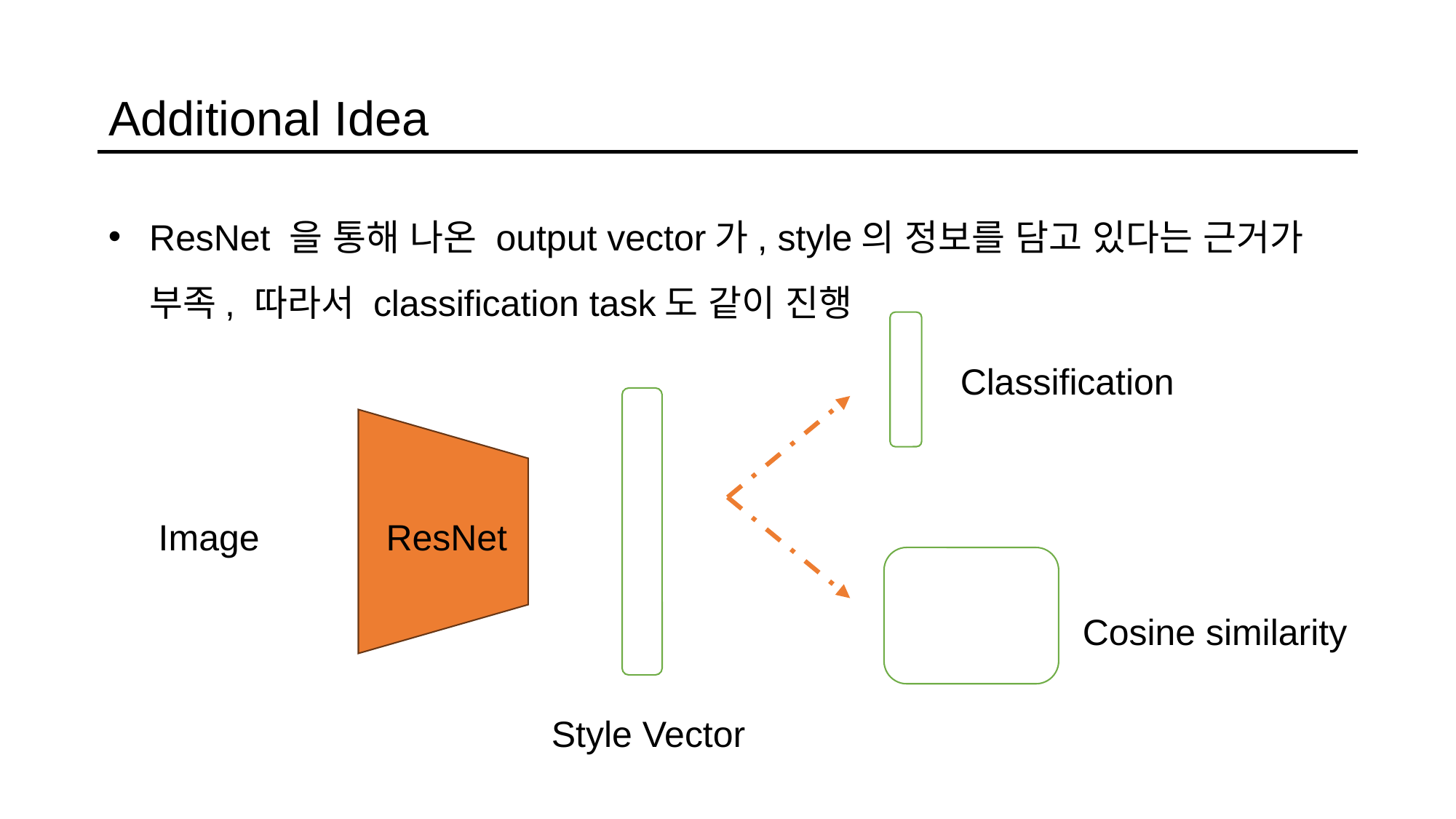

Additional Idea
ResNet 을 통해 나온 output vector가, style의 정보를 담고 있다는 근거가 부족, 따라서 classification task도 같이 진행

Classification

Image
ResNet

Cosine similarity
Style Vector